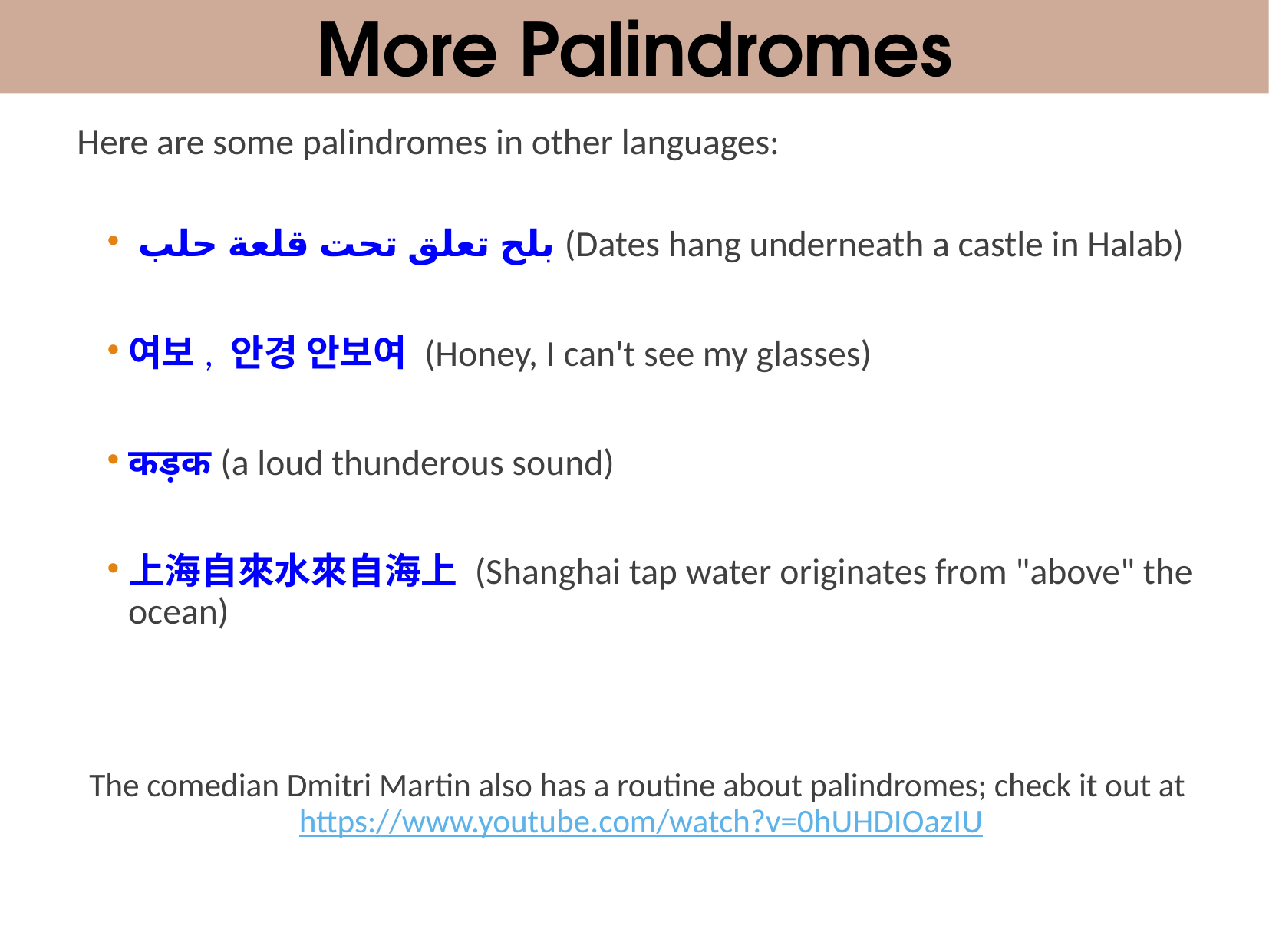

More Palindromes
Here are some palindromes in other languages:

 بلح تعلق تحت قلعة حلب (Dates hang underneath a castle in Halab)

여보, 안경 안보여 (Honey, I can't see my glasses)

कड़क (a loud thunderous sound)

上海自來水來自海上 (Shanghai tap water originates from "above" the ocean)

The comedian Dmitri Martin also has a routine about palindromes; check it out at https://www.youtube.com/watch?v=0hUHDIOazIU